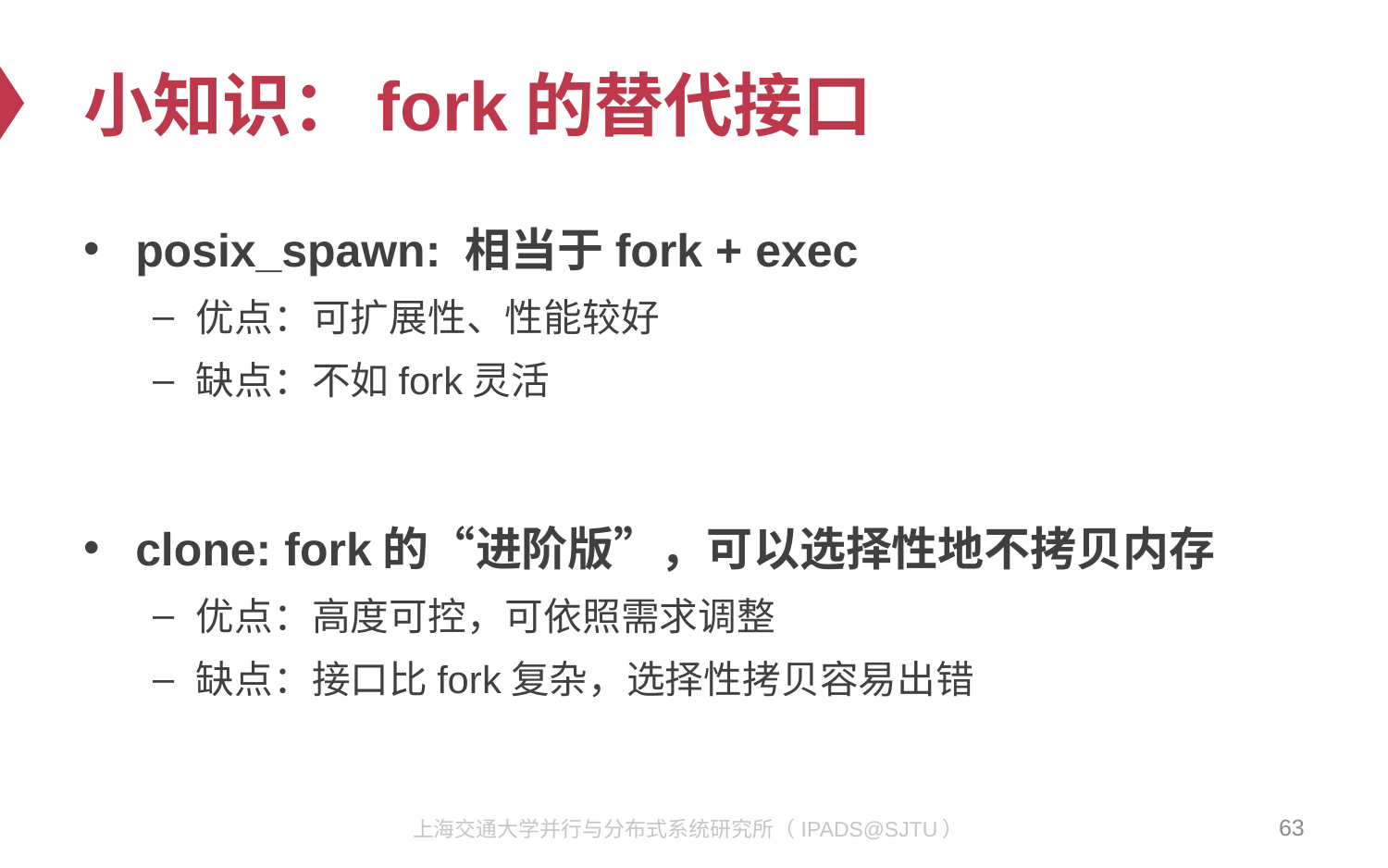

# 小知识：fork的替代接口
posix_spawn: 相当于fork + exec
优点：可扩展性、性能较好
缺点：不如fork灵活

clone: fork的“进阶版”，可以选择性地不拷贝内存
优点：高度可控，可依照需求调整
缺点：接口比fork复杂，选择性拷贝容易出错

63
上海交通大学并行与分布式系统研究所（IPADS@SJTU）